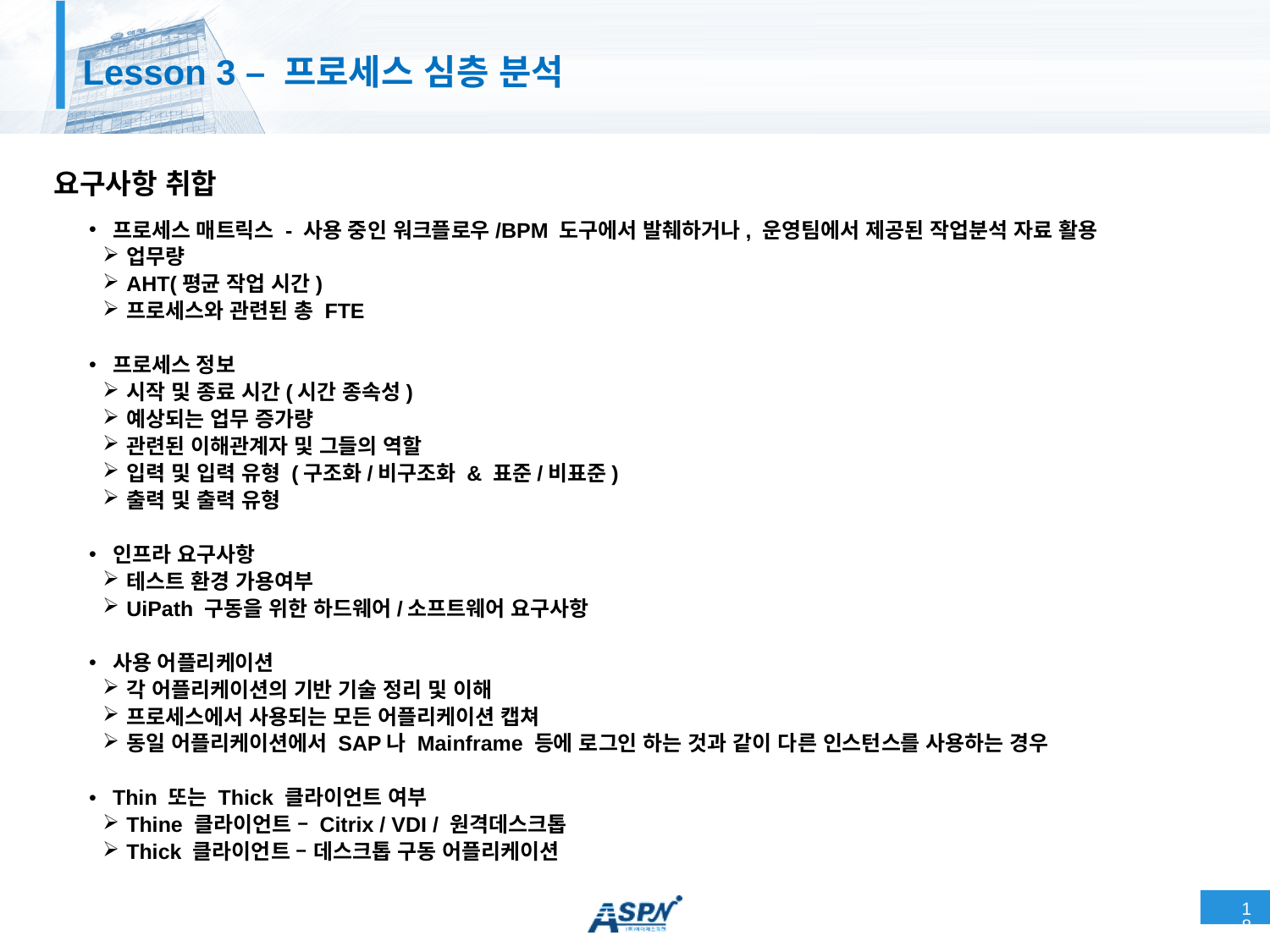

# Lesson 3 – 프로세스 심층 분석
요구사항 취합
프로세스 매트릭스 - 사용 중인 워크플로우/BPM 도구에서 발췌하거나, 운영팀에서 제공된 작업분석 자료 활용
업무량
AHT(평균 작업 시간)
프로세스와 관련된 총 FTE

프로세스 정보
시작 및 종료 시간(시간 종속성)
예상되는 업무 증가량
관련된 이해관계자 및 그들의 역할
입력 및 입력 유형 (구조화/비구조화 & 표준/비표준)
출력 및 출력 유형

인프라 요구사항
테스트 환경 가용여부
UiPath 구동을 위한 하드웨어/소프트웨어 요구사항

사용 어플리케이션
각 어플리케이션의 기반 기술 정리 및 이해
프로세스에서 사용되는 모든 어플리케이션 캡쳐
동일 어플리케이션에서 SAP나 Mainframe 등에 로그인 하는 것과 같이 다른 인스턴스를 사용하는 경우

Thin 또는 Thick 클라이언트 여부
Thine 클라이언트 – Citrix / VDI / 원격데스크톱
Thick 클라이언트 – 데스크톱 구동 어플리케이션
18